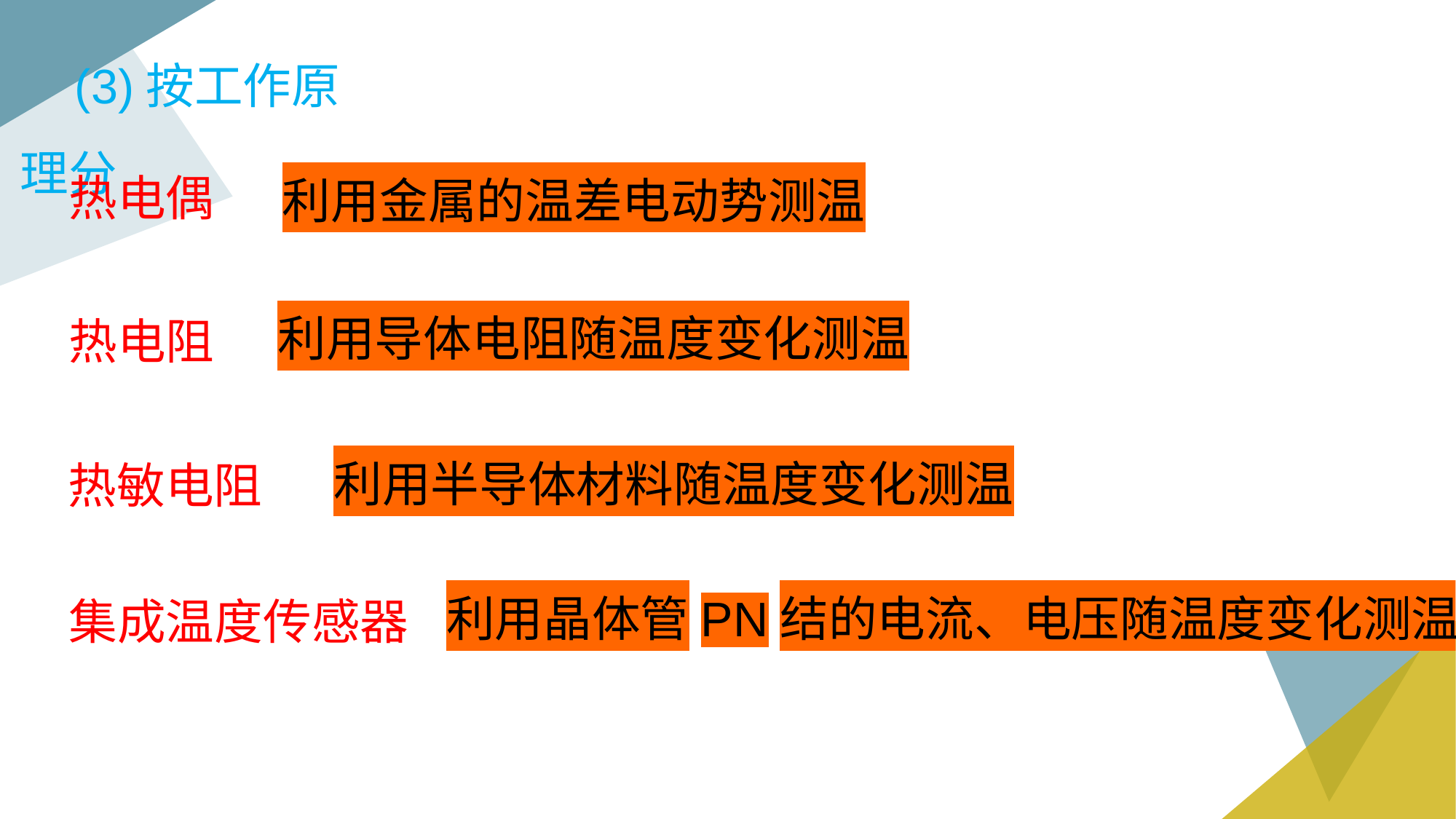

(3)按工作原理分
热电偶
利用金属的温差电动势测温
利用导体电阻随温度变化测温
热电阻
利用半导体材料随温度变化测温
热敏电阻
利用晶体管PN结的电流、电压随温度变化测温
集成温度传感器